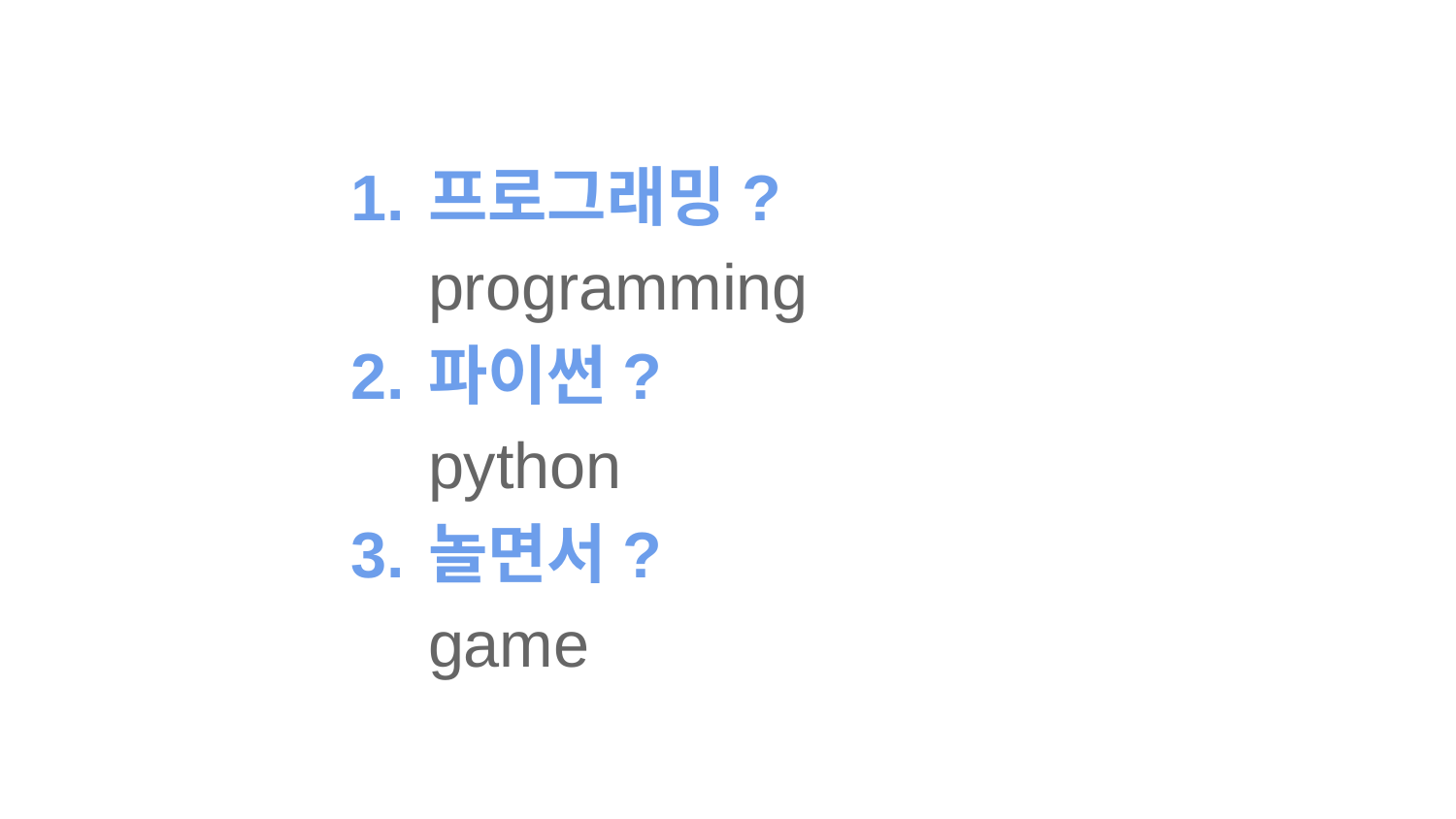

# 프로그래밍? programming
파이썬?
python
놀면서?
game